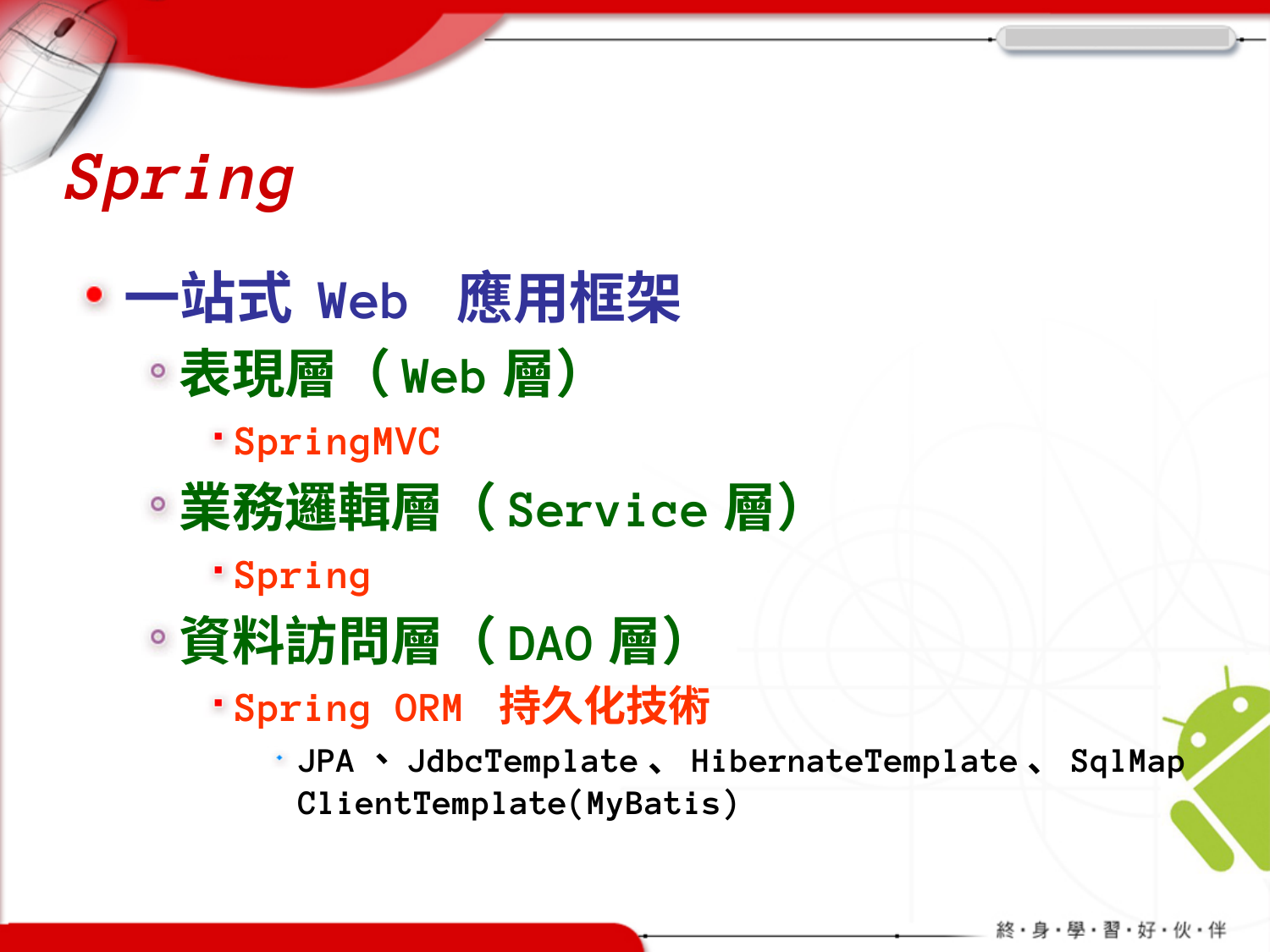

# Spring
一站式 Web 應用框架
表現層（Web層）
SpringMVC
業務邏輯層（Service層）
Spring
資料訪問層（DAO層）
Spring ORM 持久化技術
JPA、JdbcTemplate、HibernateTemplate、SqlMapClientTemplate(MyBatis)